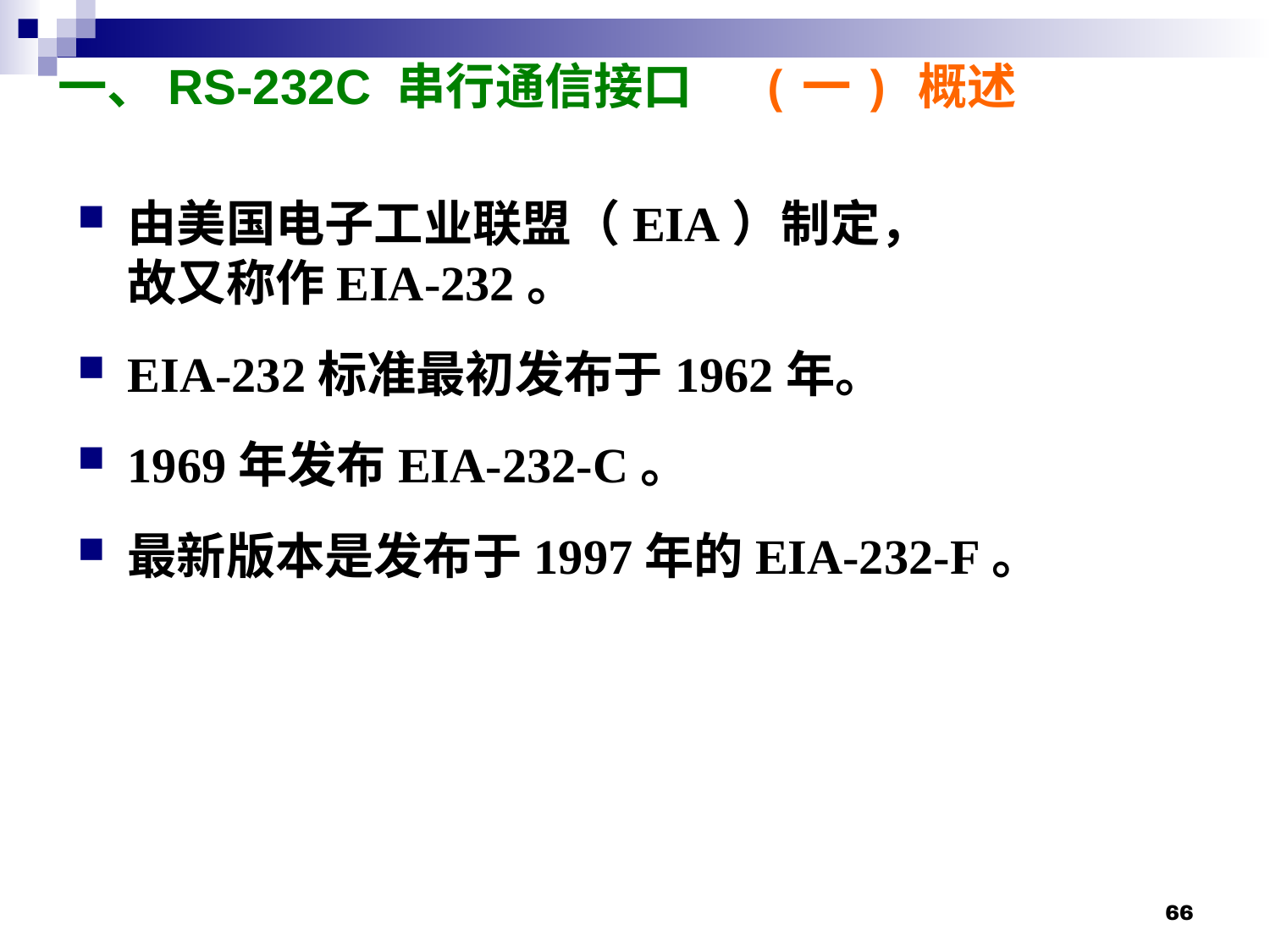

# 一、RS-232C 串行通信接口     (一) 概述
由美国电子工业联盟（EIA）制定，
故又称作EIA-232。
EIA-232标准最初发布于1962年。
1969年发布EIA-232-C。
最新版本是发布于1997年的EIA-232-F。
66